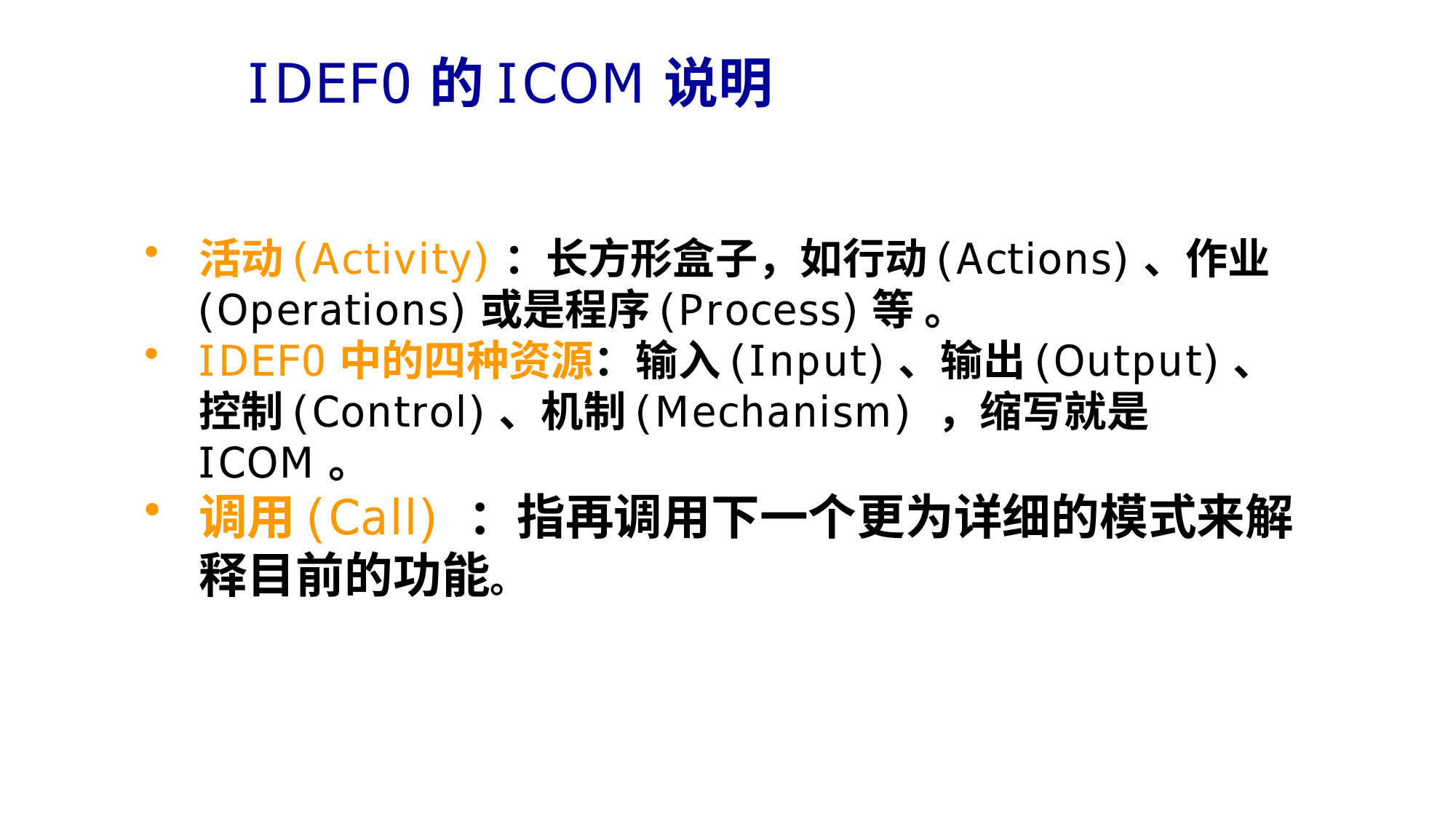

IDEF0的ICOM说明
活动(Activity)：长方形盒子，如行动(Actions)、作业(Operations)或是程序(Process)等 。
IDEF0中的四种资源：输入(Input)、输出(Output)、控制(Control)、机制(Mechanism) ，缩写就是ICOM。
调用(Call) ：指再调用下一个更为详细的模式来解释目前的功能。